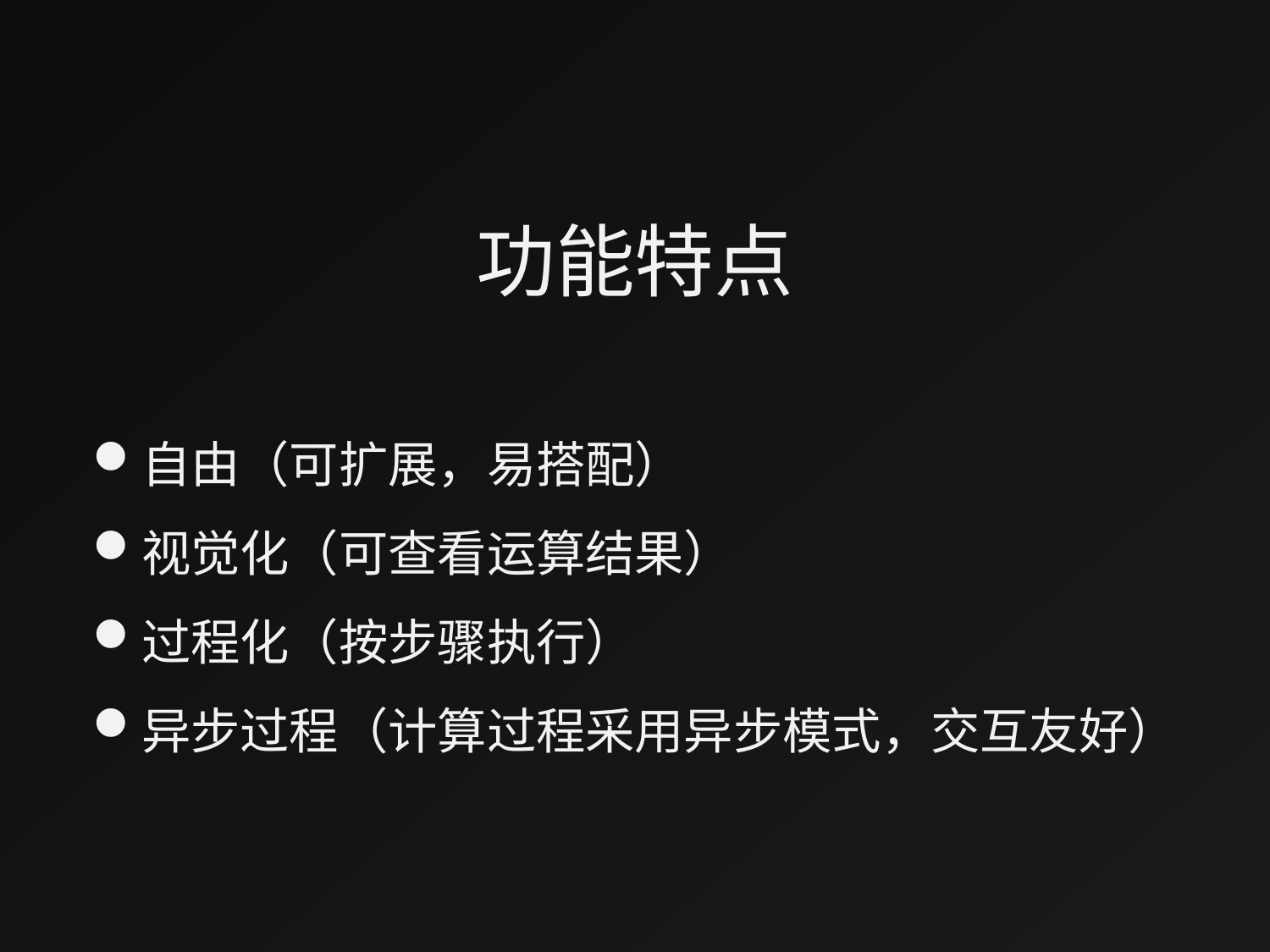

功能特点
自由（可扩展，易搭配）
视觉化（可查看运算结果）
过程化（按步骤执行）
异步过程（计算过程采用异步模式，交互友好）